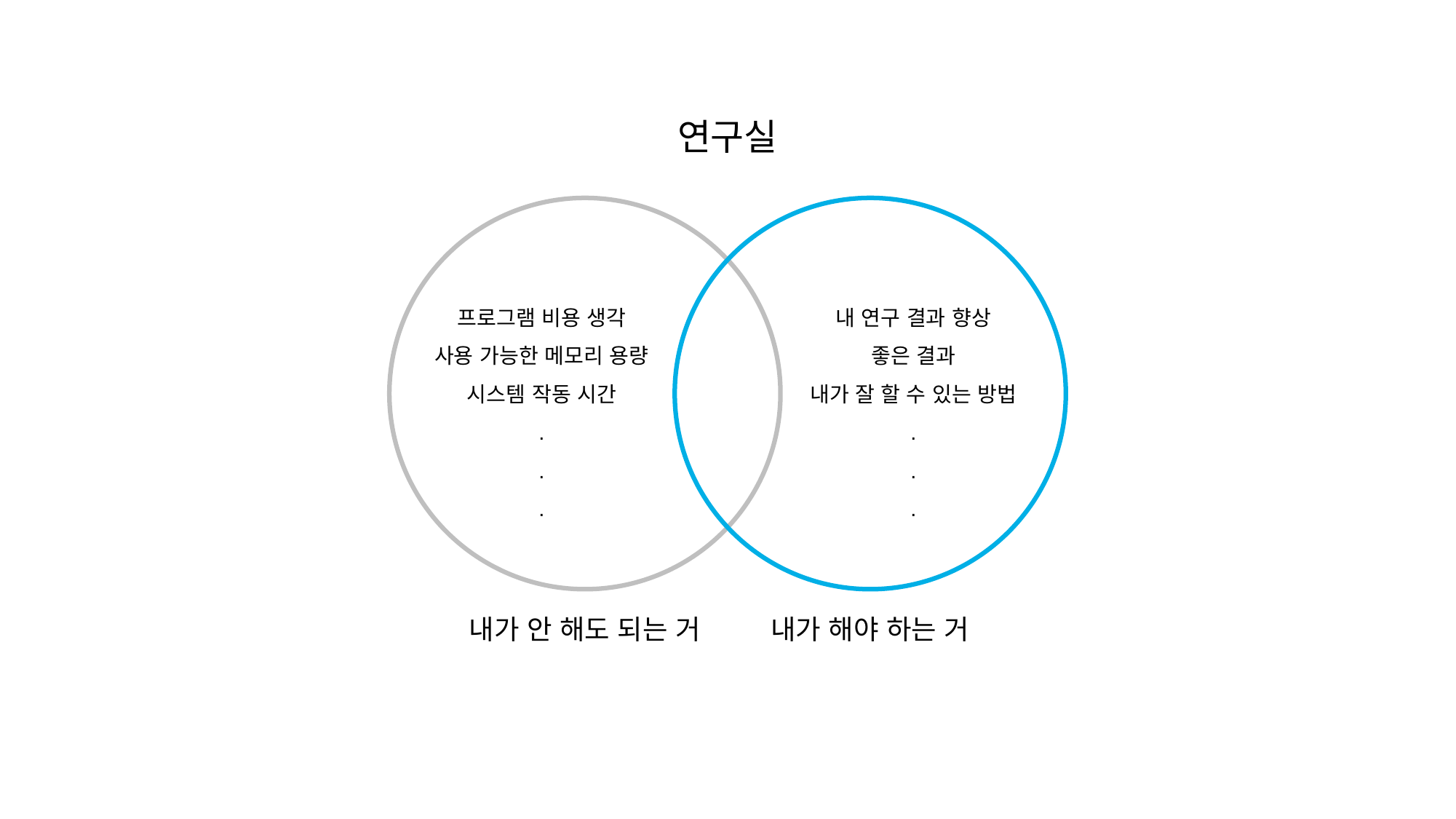

연구실

프로그램 비용 생각
사용 가능한 메모리 용량
시스템 작동 시간
.
.
.

내 연구 결과 향상
좋은 결과
내가 잘 할 수 있는 방법
.
.
.
내가 안 해도 되는 거
내가 해야 하는 거